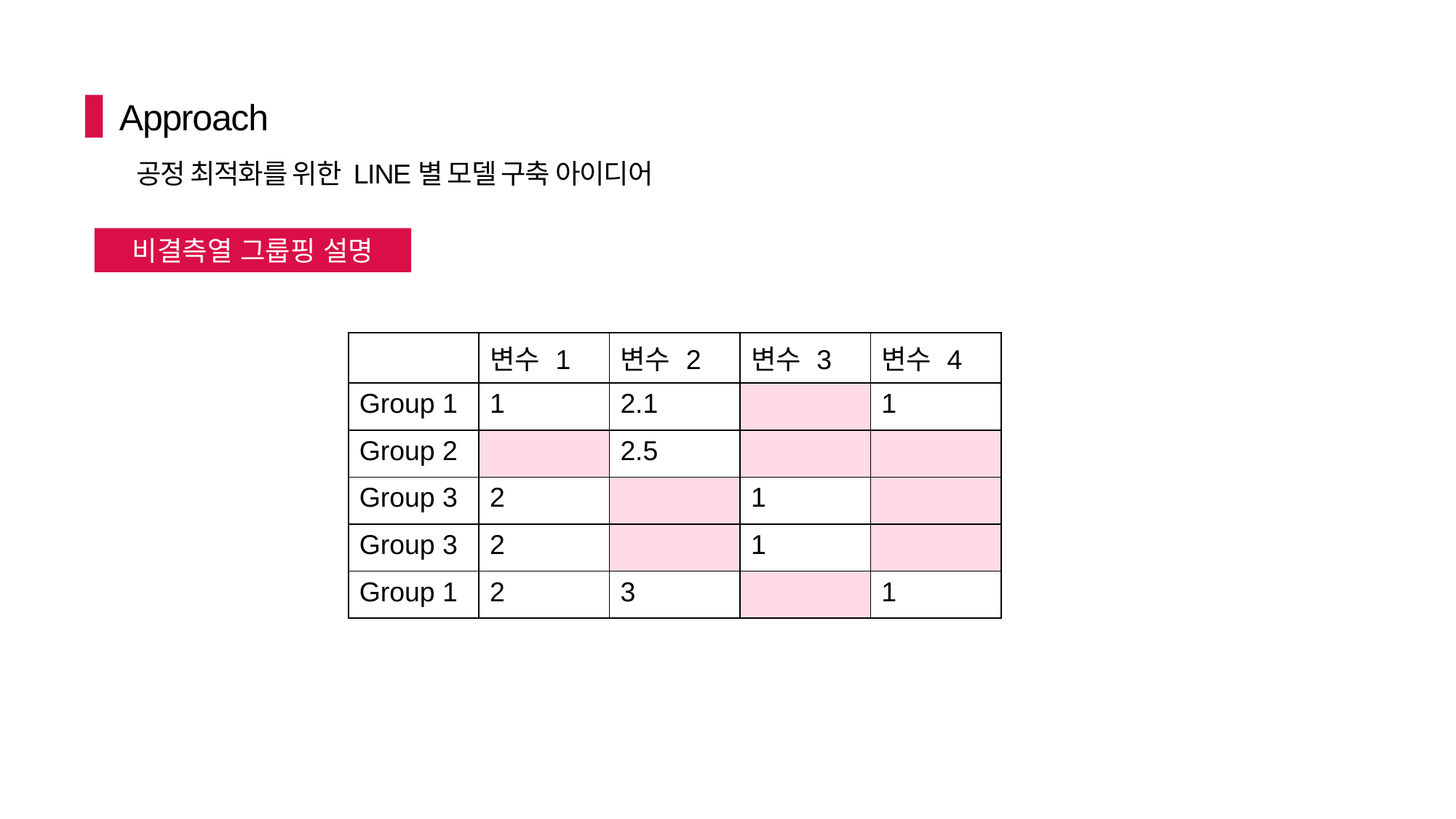

Approach

공정 최적화를 위한 LINE별 모델 구축 아이디어
비결측열 그룹핑 설명
|  | 변수 1 | 변수 2 | 변수 3 | 변수 4 |
| --- | --- | --- | --- | --- |
| Group 1 | 1 | 2.1 |  | 1 |
| Group 2 |  | 2.5 |  |  |
| Group 3 | 2 |  | 1 |  |
| Group 3 | 2 |  | 1 |  |
| Group 1 | 2 | 3 |  | 1 |